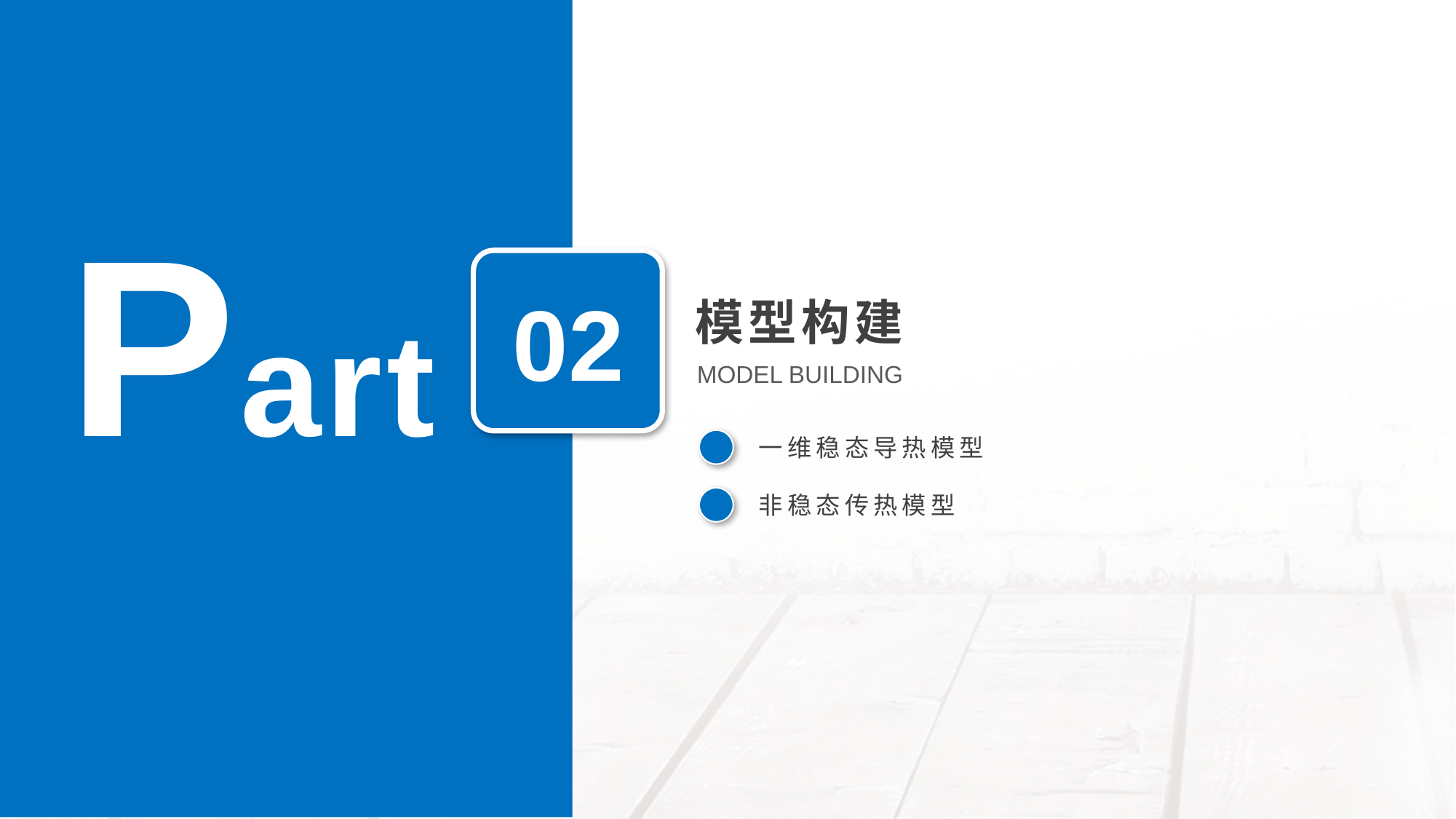

Part

02
模型构建
MODEL BUILDING
一维稳态导热模型

非稳态传热模型